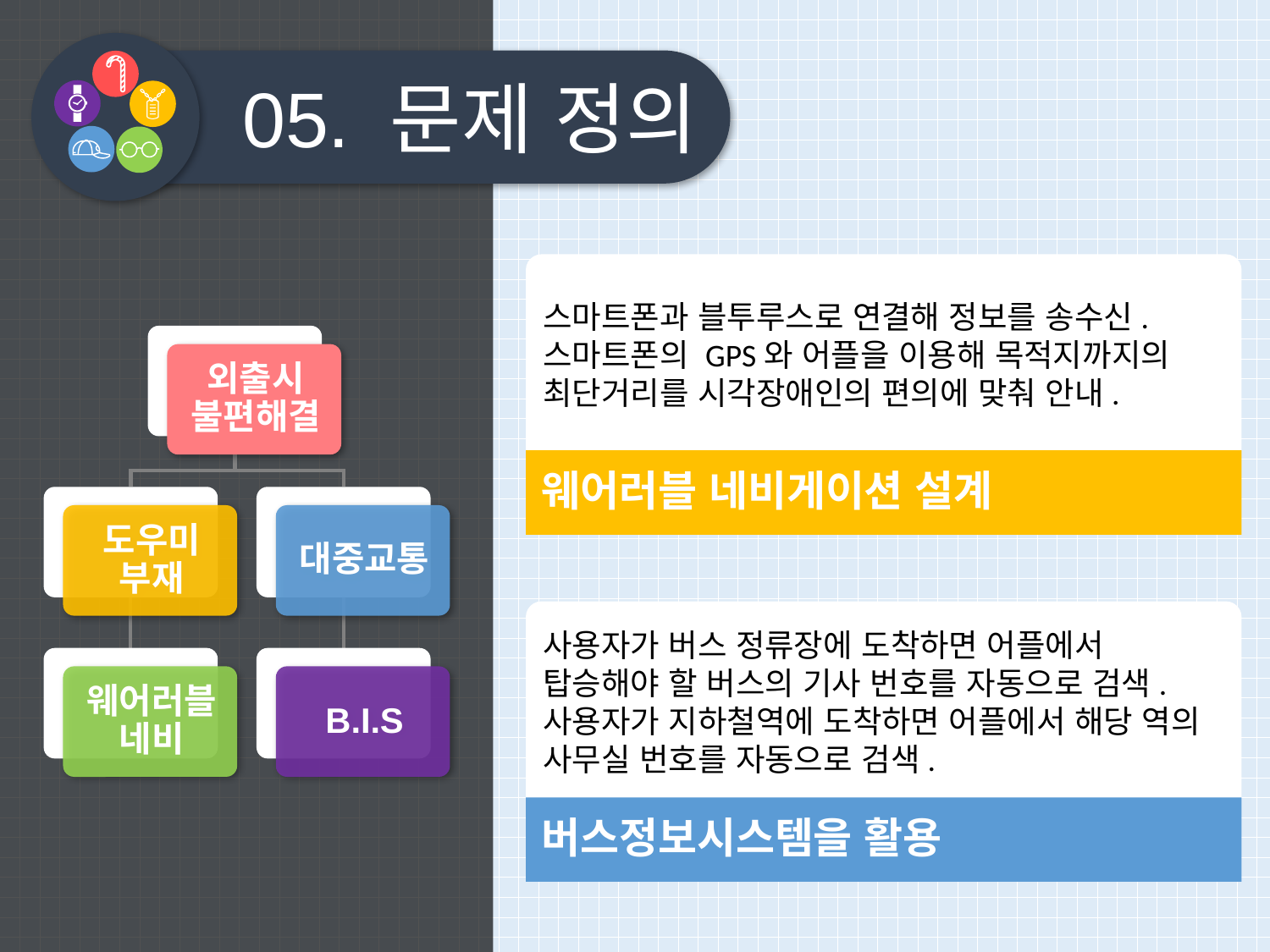

05. 문제 정의
스마트폰과 블투루스로 연결해 정보를 송수신.
스마트폰의 GPS와 어플을 이용해 목적지까지의 최단거리를 시각장애인의 편의에 맞춰 안내.
웨어러블 네비게이션 설계
사용자가 버스 정류장에 도착하면 어플에서 탑승해야 할 버스의 기사 번호를 자동으로 검색.
사용자가 지하철역에 도착하면 어플에서 해당 역의 사무실 번호를 자동으로 검색.
버스정보시스템을 활용
외출시 불편해결
도우미 부재
웨어러블 네비
대중교통
B.I.S